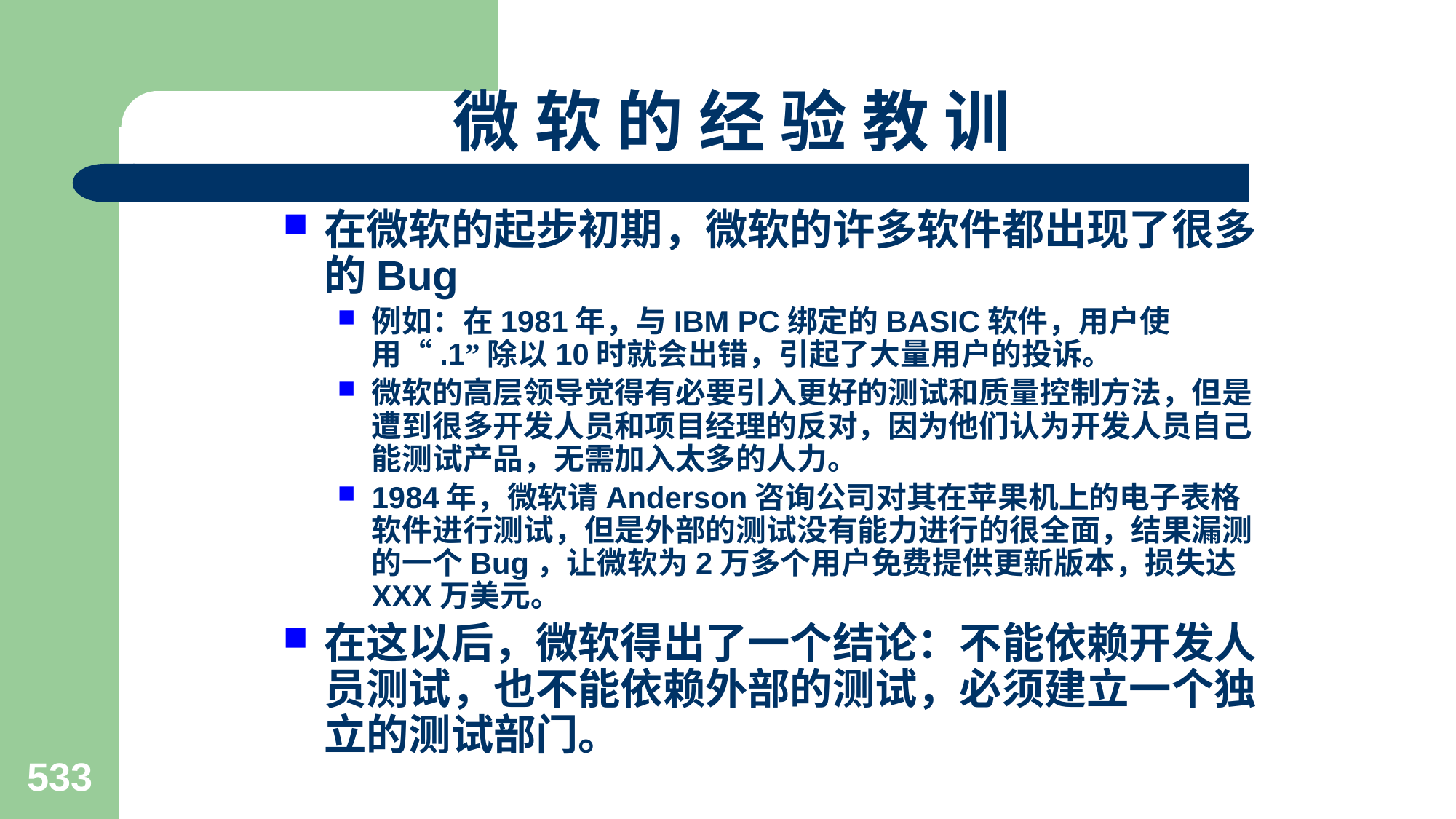

微 软 的 经 验 教 训
在微软的起步初期，微软的许多软件都出现了很多的Bug
例如：在1981年，与IBM PC绑定的BASIC软件，用户使用“.1”除以10时就会出错，引起了大量用户的投诉。
微软的高层领导觉得有必要引入更好的测试和质量控制方法，但是遭到很多开发人员和项目经理的反对，因为他们认为开发人员自己能测试产品，无需加入太多的人力。
1984年，微软请Anderson咨询公司对其在苹果机上的电子表格软件进行测试，但是外部的测试没有能力进行的很全面，结果漏测的一个Bug，让微软为2万多个用户免费提供更新版本，损失达XXX万美元。
在这以后，微软得出了一个结论：不能依赖开发人员测试，也不能依赖外部的测试，必须建立一个独立的测试部门。
533